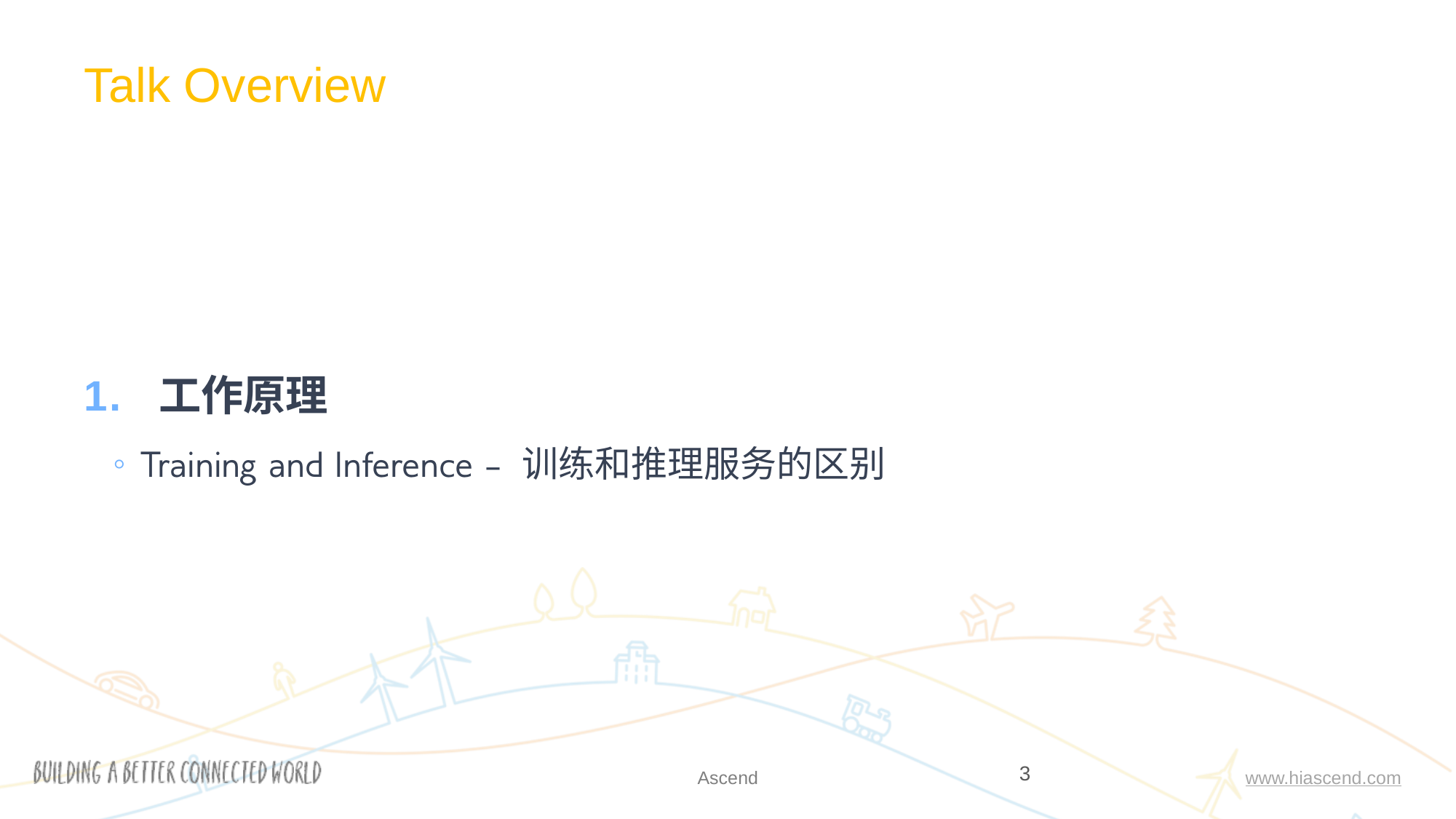

Talk Overview
 工作原理
Training and Inference – 训练和推理服务的区别